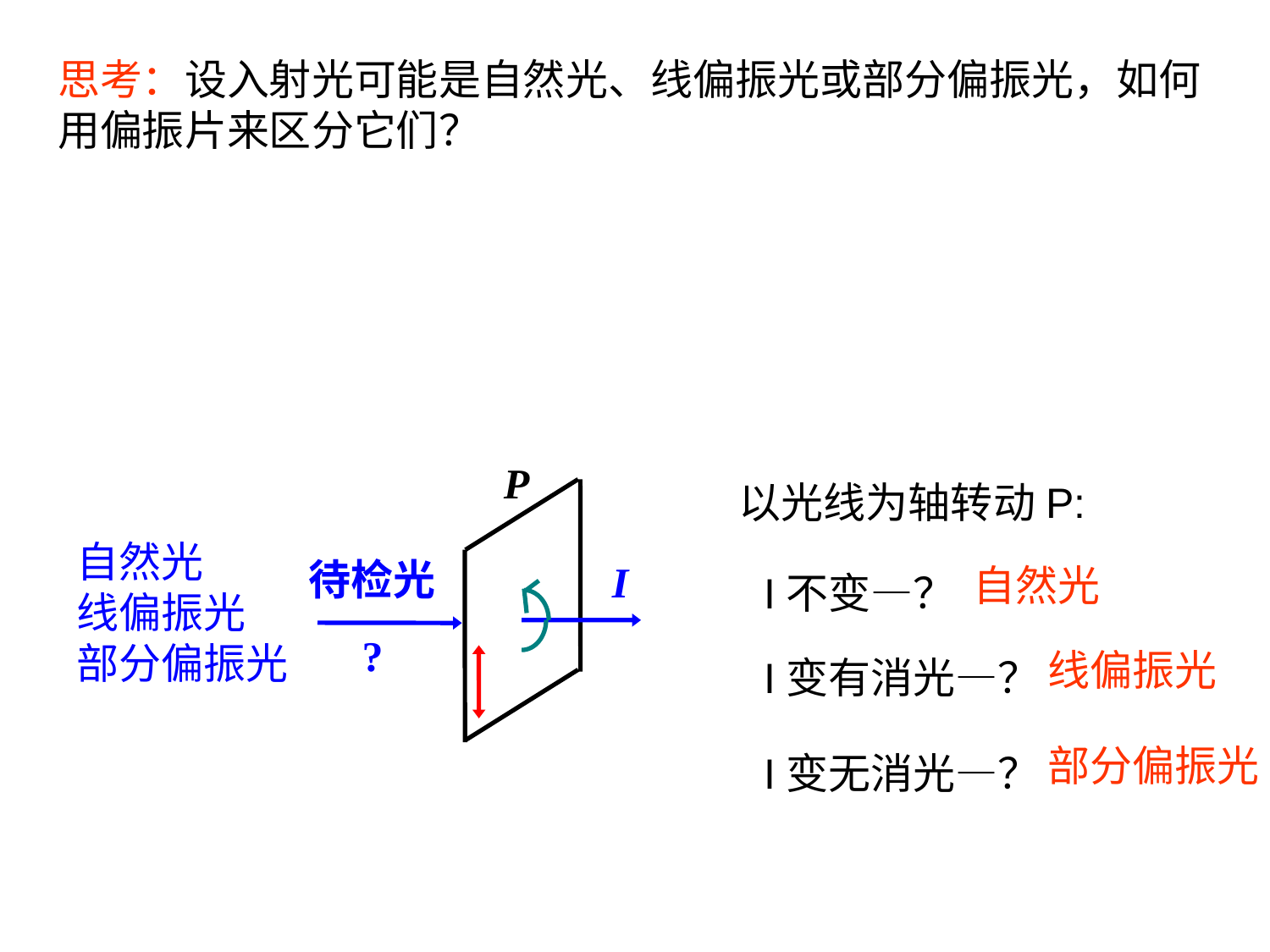

思考：设入射光可能是自然光、线偏振光或部分偏振光，如何
用偏振片来区分它们？
P

待检光
I

?

以光线为轴转动P:
自然光
线偏振光
部分偏振光
自然光
I不变—？
线偏振光
I变有消光—？
部分偏振光
I变无消光—？